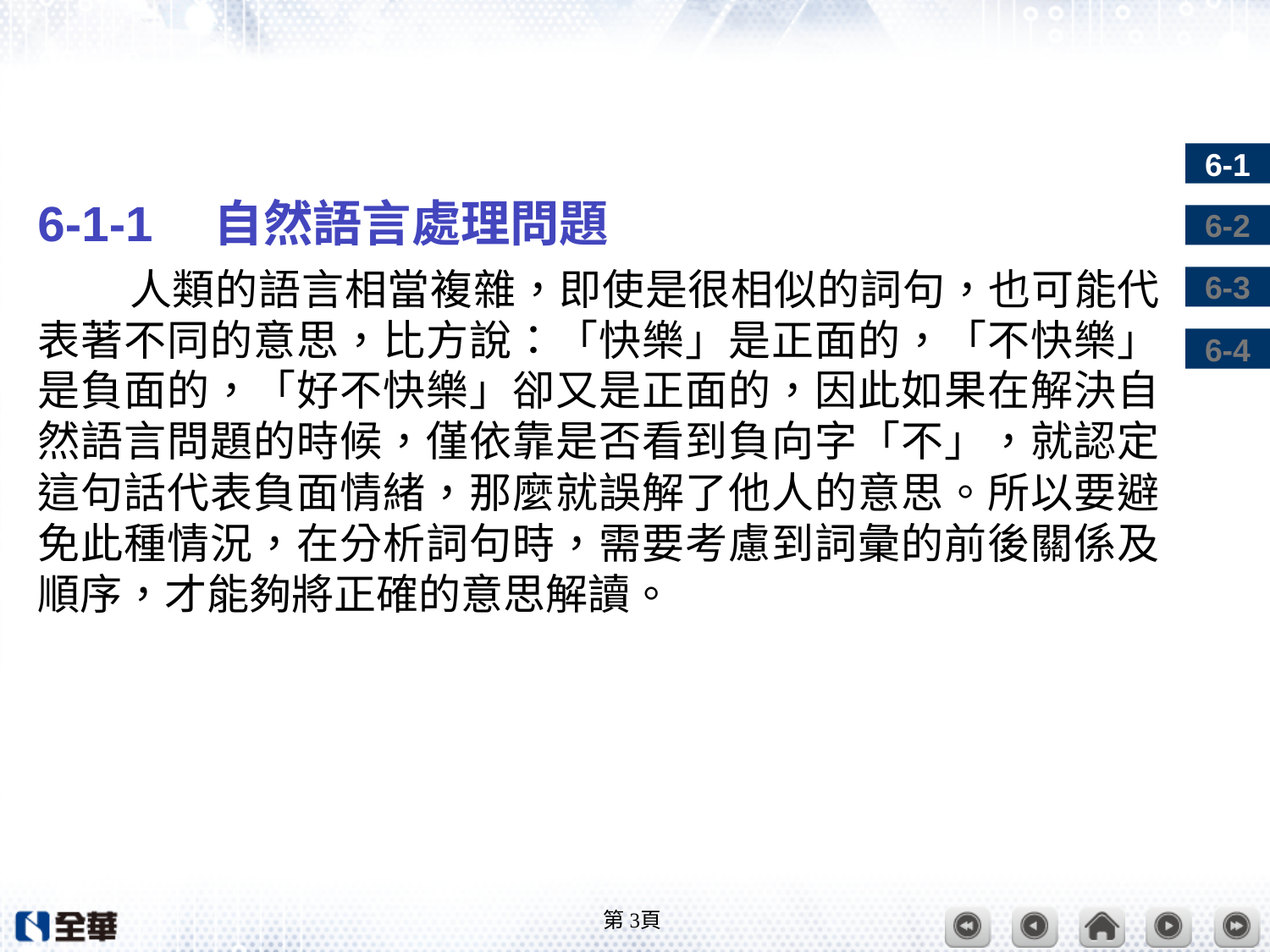

#
6-1-1　自然語言處理問題
        人類的語言相當複雜，即使是很相似的詞句，也可能代表著不同的意思，比方說：「快樂」是正面的，「不快樂」是負面的，「好不快樂」卻又是正面的，因此如果在解決自然語言問題的時候，僅依靠是否看到負向字「不」，就認定這句話代表負面情緒，那麼就誤解了他人的意思。所以要避免此種情況，在分析詞句時，需要考慮到詞彙的前後關係及順序，才能夠將正確的意思解讀。